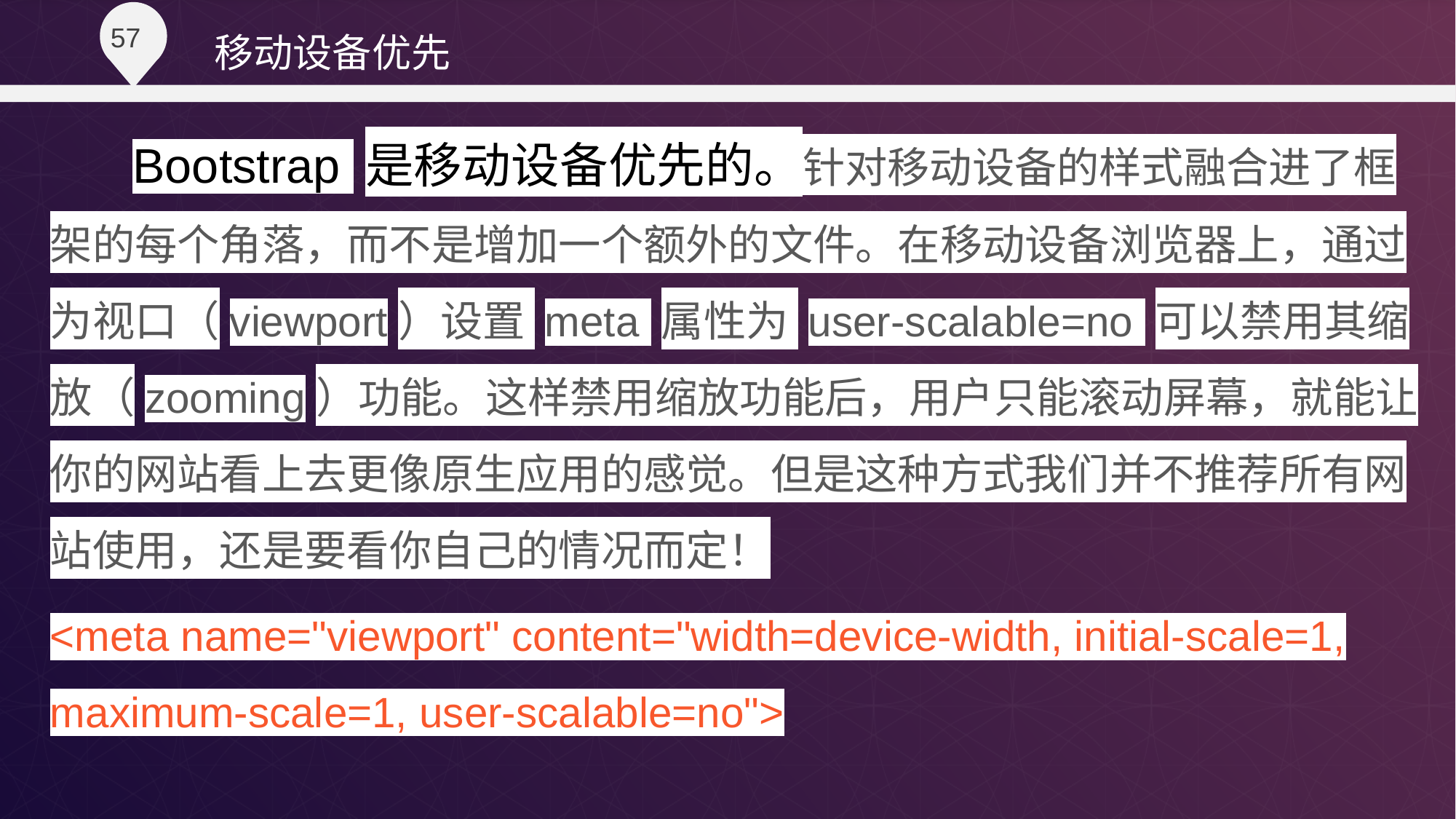

移动设备优先
       Bootstrap 是移动设备优先的。针对移动设备的样式融合进了框架的每个角落，而不是增加一个额外的文件。在移动设备浏览器上，通过为视口（viewport）设置 meta 属性为 user-scalable=no 可以禁用其缩放（zooming）功能。这样禁用缩放功能后，用户只能滚动屏幕，就能让你的网站看上去更像原生应用的感觉。但是这种方式我们并不推荐所有网站使用，还是要看你自己的情况而定！
<meta name="viewport" content="width=device-width, initial-scale=1, maximum-scale=1, user-scalable=no">